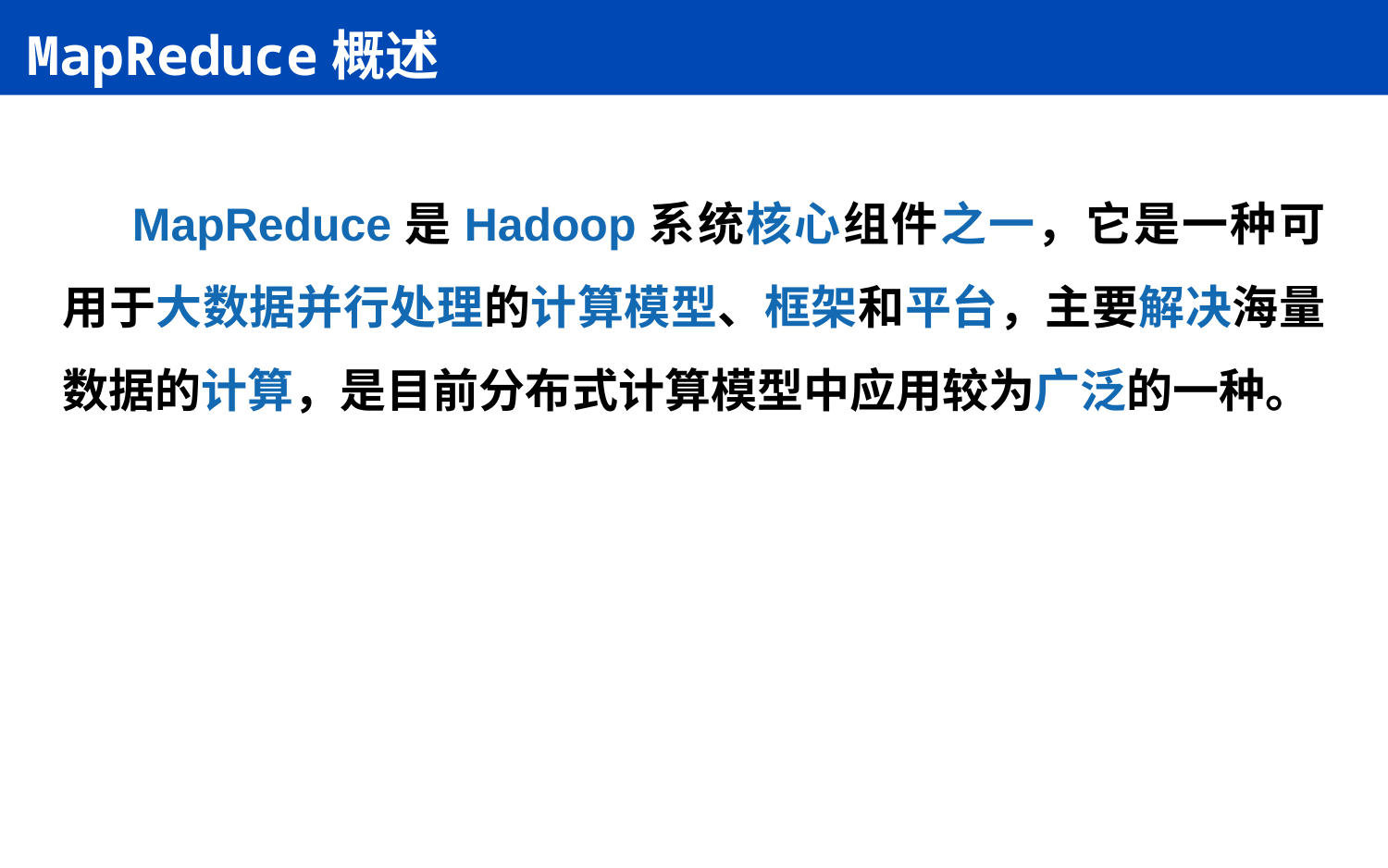

# MapReduce概述
MapReduce是Hadoop系统核心组件之一，它是一种可用于大数据并行处理的计算模型、框架和平台，主要解决海量数据的计算，是目前分布式计算模型中应用较为广泛的一种。